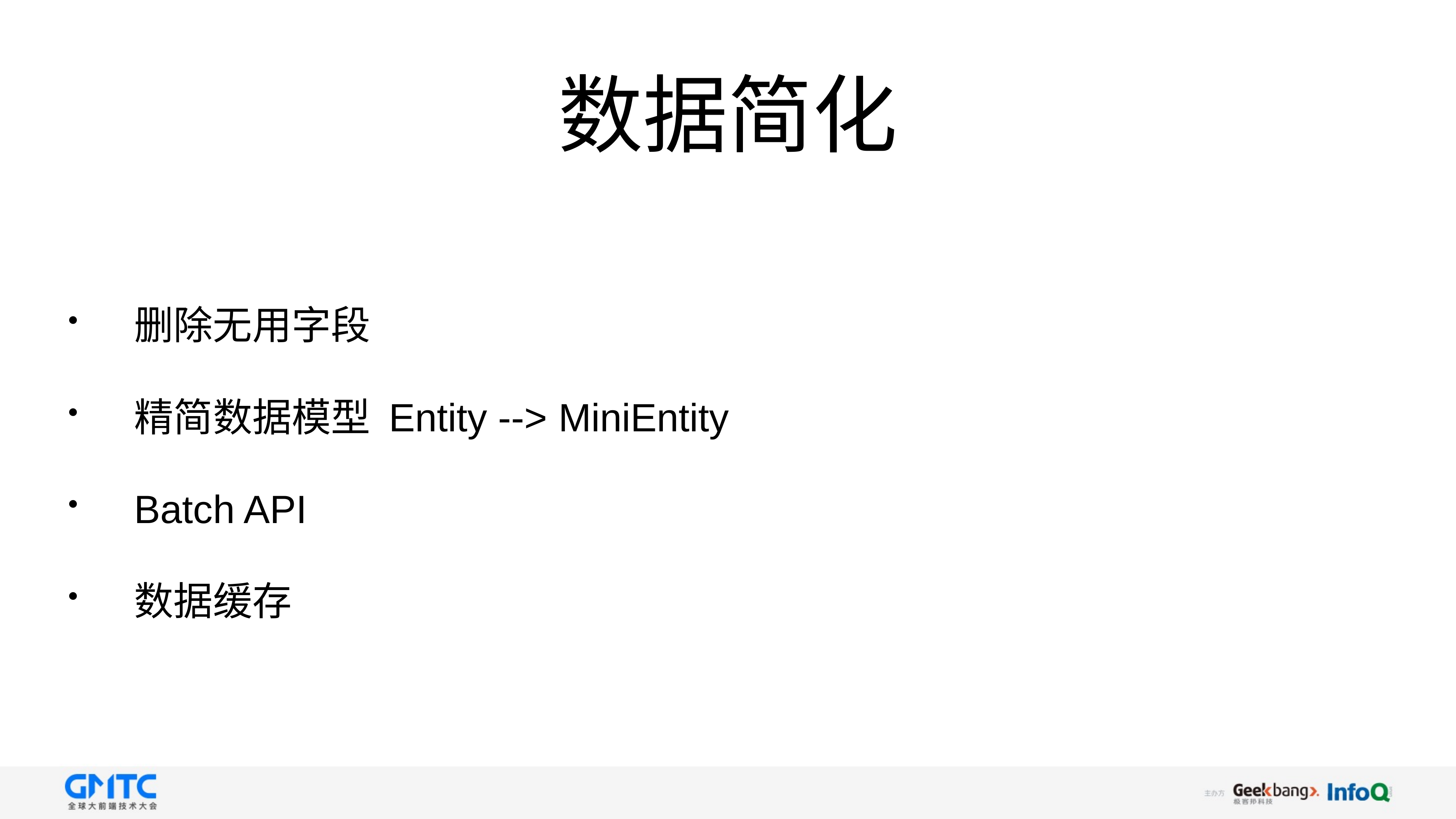

# 数据简化
删除无用字段
精简数据模型 Entity --> MiniEntity
Batch API
数据缓存